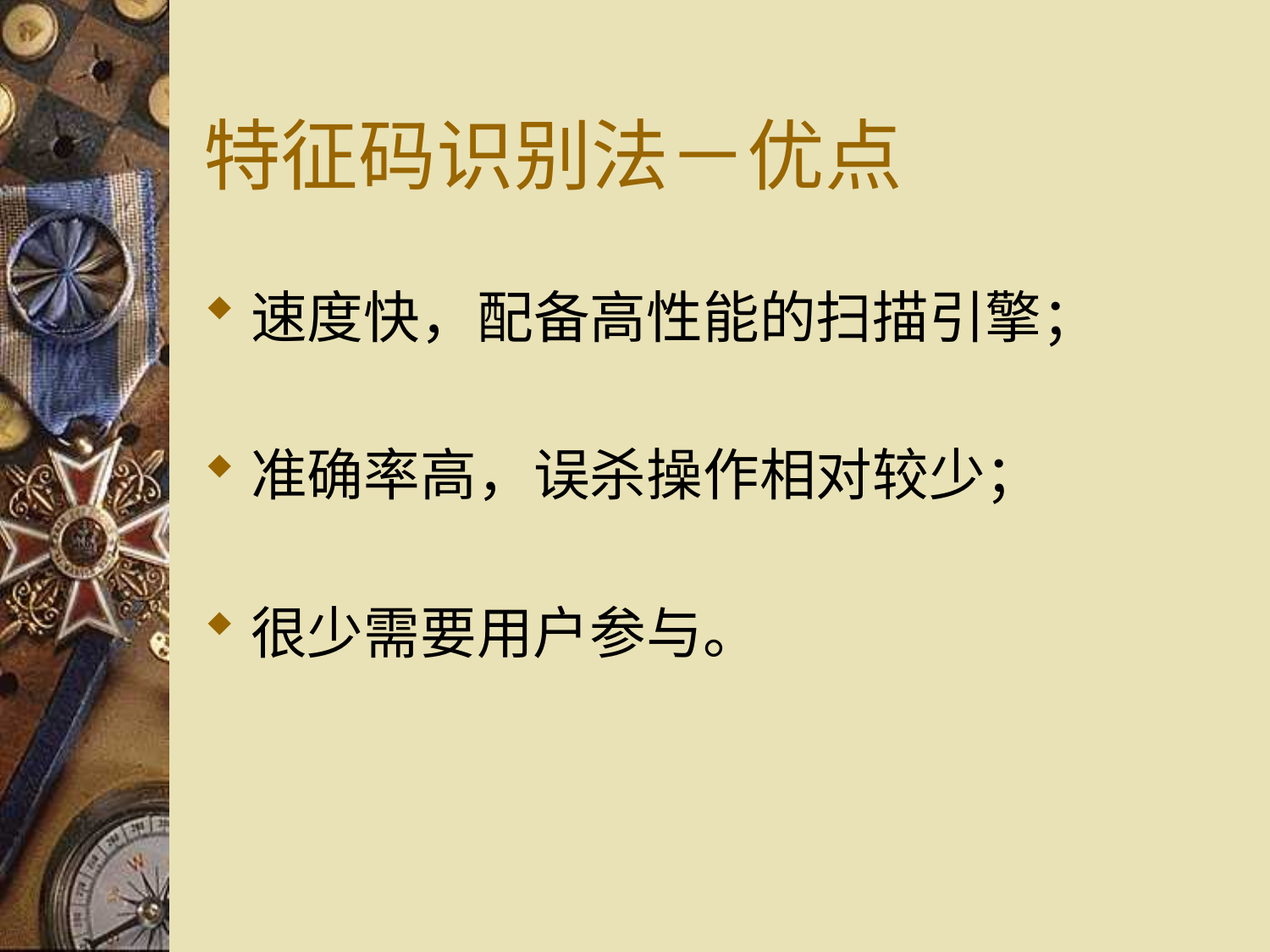

# 特征码识别法－优点
速度快，配备高性能的扫描引擎；

准确率高，误杀操作相对较少；

很少需要用户参与。